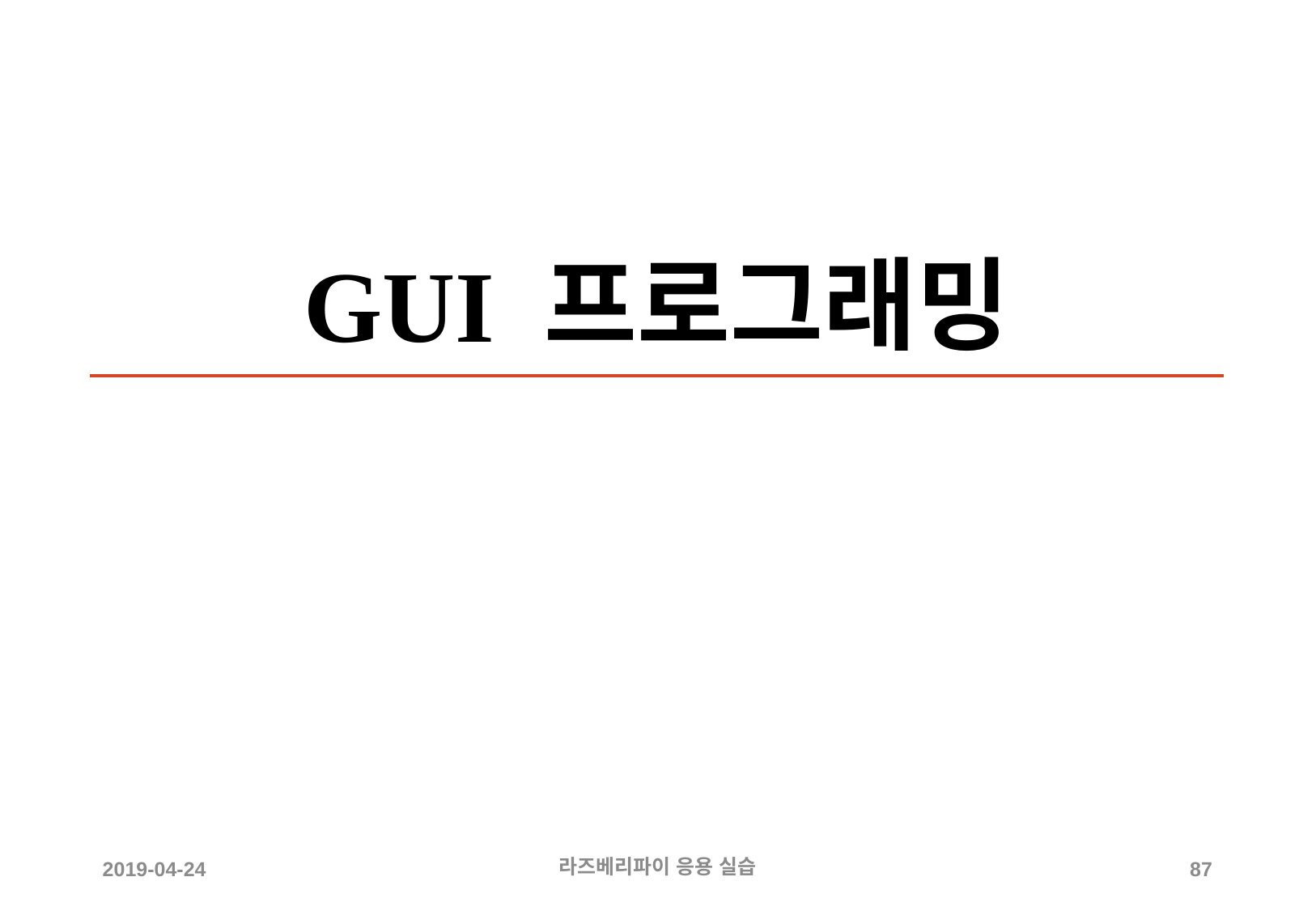

# GUI 프로그래밍

2019-04-24
라즈베리파이 응용 실습
87